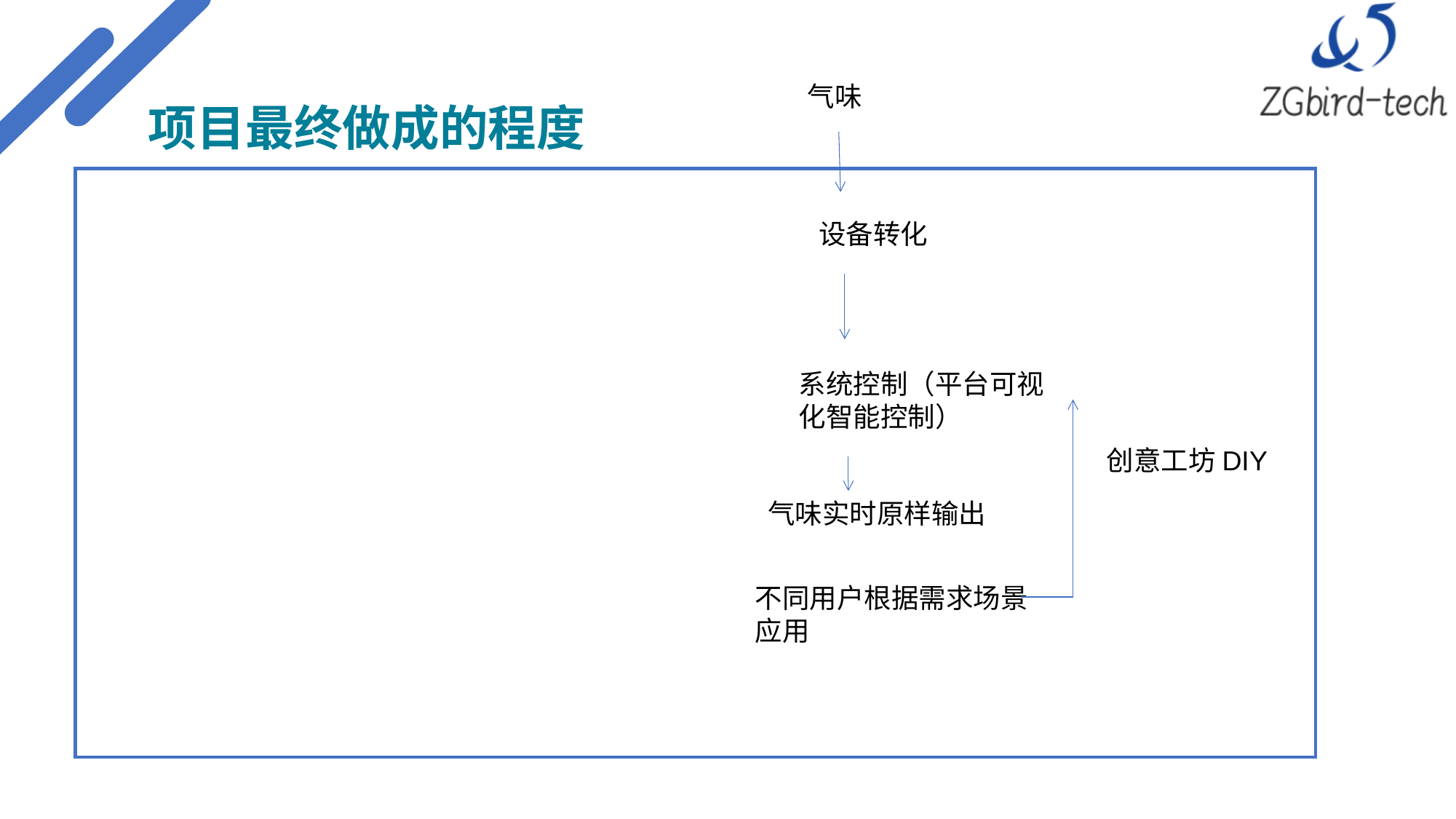

气味

项目最终做成的程度

设备转化
01
系统控制（平台可视化智能控制）
创意工坊DIY
气味实时原样输出

不同用户根据需求场景应用